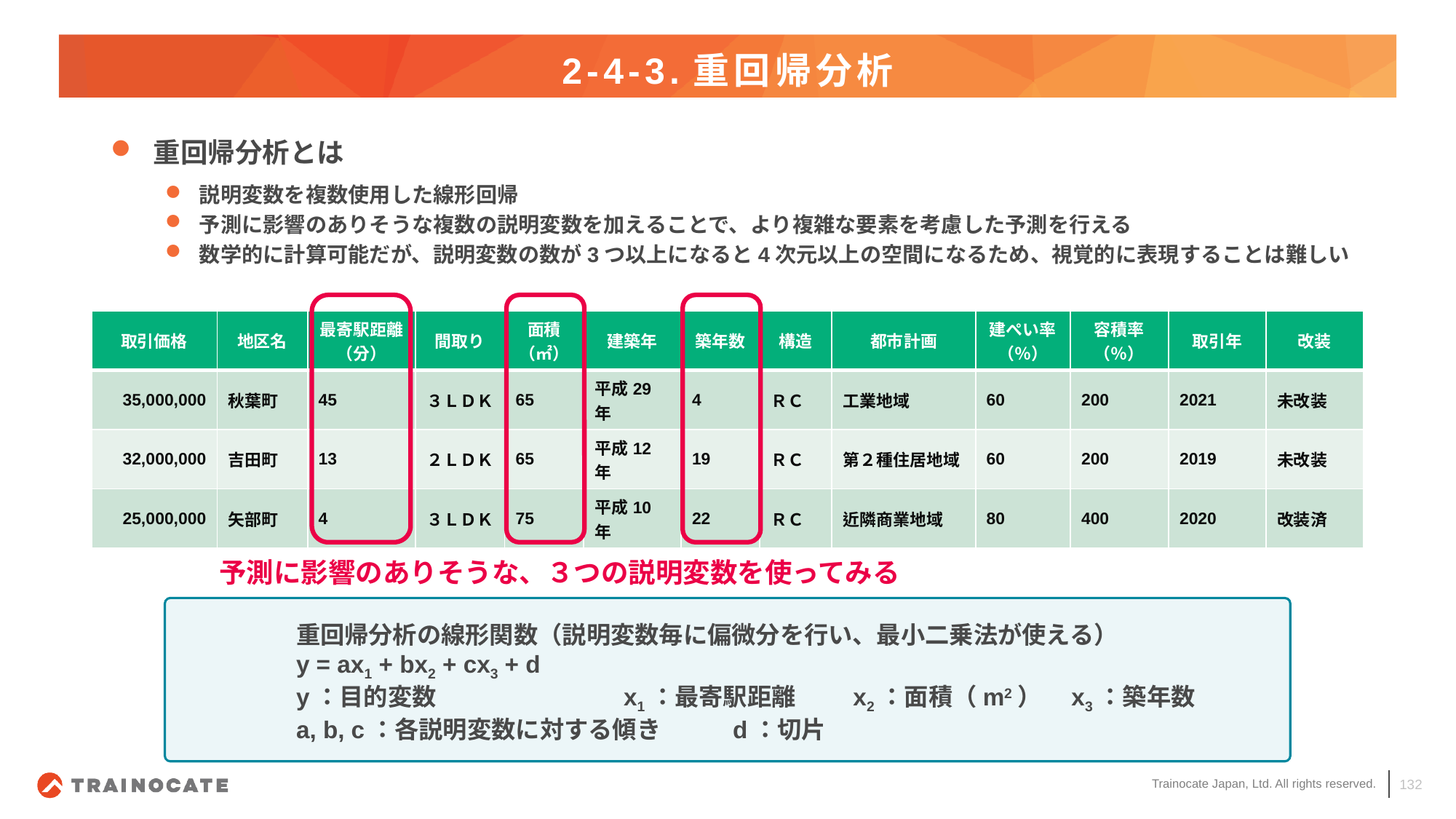

# 2-4-3.重回帰分析
重回帰分析とは
説明変数を複数使用した線形回帰
予測に影響のありそうな複数の説明変数を加えることで、より複雑な要素を考慮した予測を行える
数学的に計算可能だが、説明変数の数が3つ以上になると4次元以上の空間になるため、視覚的に表現することは難しい

| 取引価格 | 地区名 | 最寄駅距離（分） | 間取り | 面積（㎡） | 建築年 | 築年数 | 構造 | 都市計画 | 建ぺい率（％） | 容積率（％） | 取引年 | 改装 |
| --- | --- | --- | --- | --- | --- | --- | --- | --- | --- | --- | --- | --- |
| 35,000,000 | 秋葉町 | 45 | ３ＬＤＫ | 65 | 平成29年 | 4 | ＲＣ | 工業地域 | 60 | 200 | 2021 | 未改装 |
| 32,000,000 | 吉田町 | 13 | ２ＬＤＫ | 65 | 平成12年 | 19 | ＲＣ | 第２種住居地域 | 60 | 200 | 2019 | 未改装 |
| 25,000,000 | 矢部町 | 4 | ３ＬＤＫ | 75 | 平成10年 | 22 | ＲＣ | 近隣商業地域 | 80 | 400 | 2020 | 改装済 |
予測に影響のありそうな、３つの説明変数を使ってみる

重回帰分析の線形関数（説明変数毎に偏微分を行い、最小二乗法が使える）
y = ax1 + bx2 + cx3 + d
y：目的変数		x1：最寄駅距離	 x2：面積（m2）	 x3：築年数
a, b, c：各説明変数に対する傾き	d：切片

132